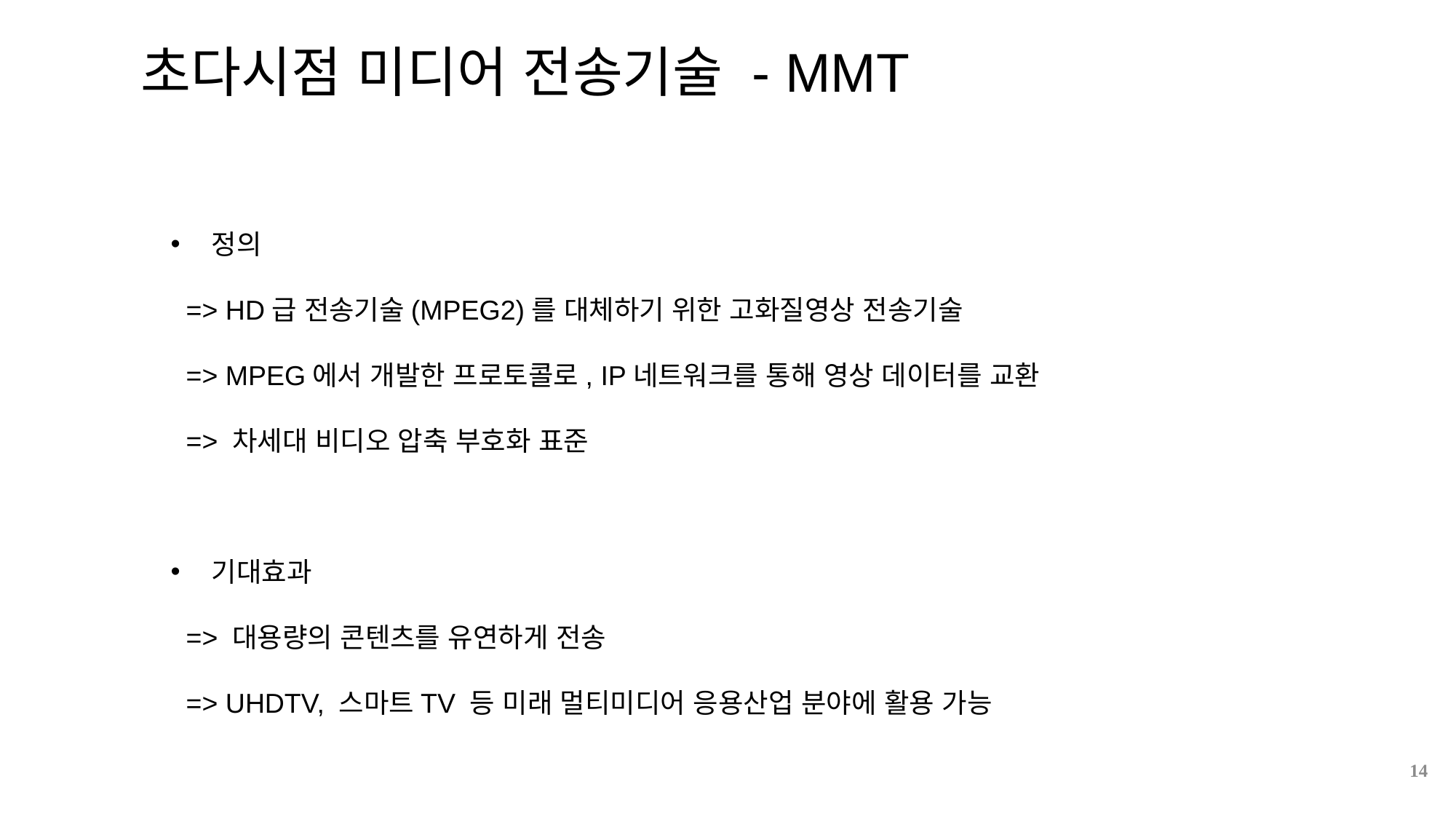

초다시점 미디어 전송기술 - MMT
정의
  => HD급 전송기술(MPEG2)를 대체하기 위한 고화질영상 전송기술
  => MPEG에서 개발한 프로토콜로, IP네트워크를 통해 영상 데이터를 교환
  => 차세대 비디오 압축 부호화 표준

기대효과
  => 대용량의 콘텐츠를 유연하게 전송
  => UHDTV, 스마트TV 등 미래 멀티미디어 응용산업 분야에 활용 가능
14